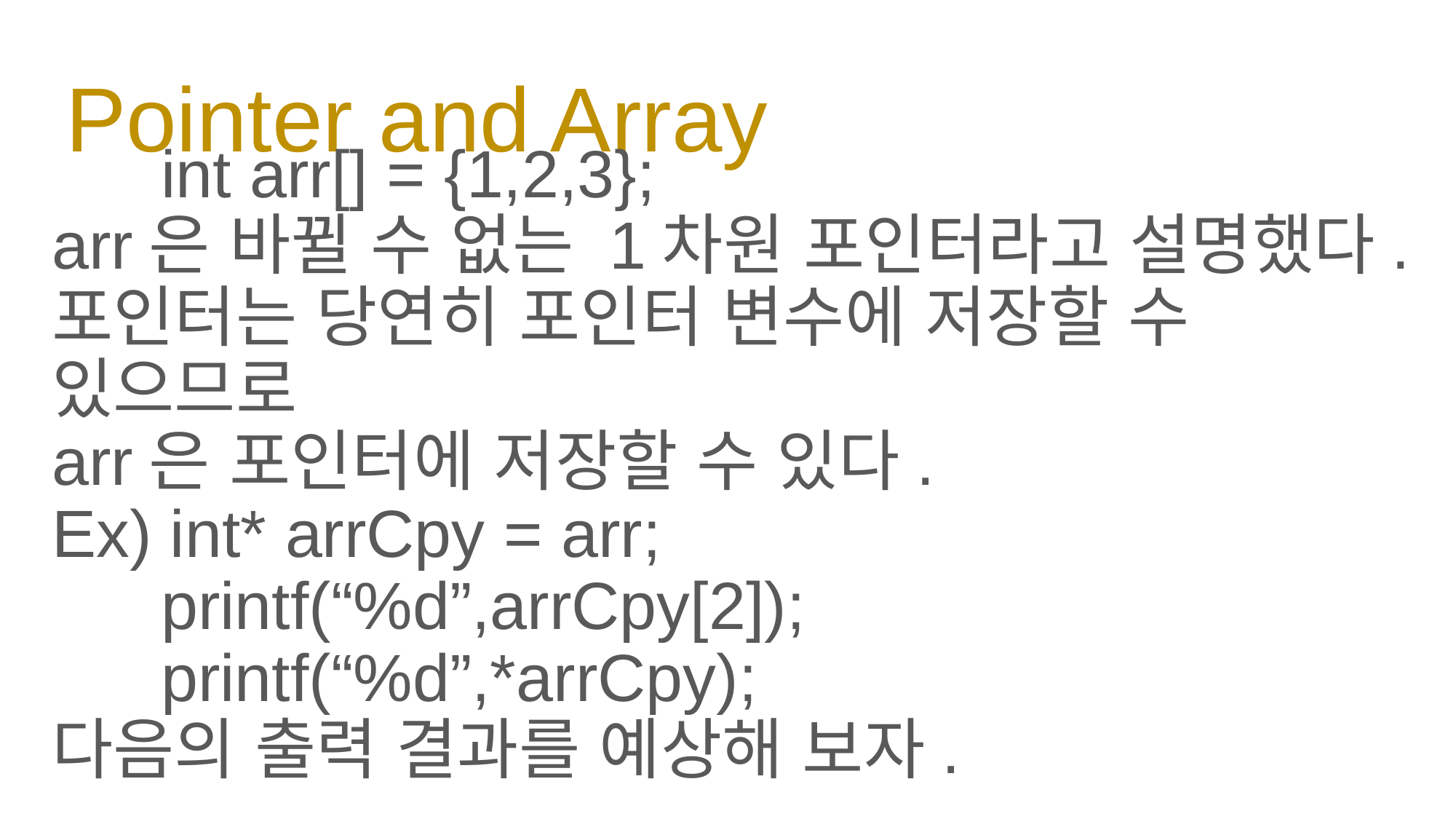

# Pointer and Array
	int arr[] = {1,2,3};
arr은 바뀔 수 없는 1차원 포인터라고 설명했다.
포인터는 당연히 포인터 변수에 저장할 수 있으므로
arr은 포인터에 저장할 수 있다.
Ex) int* arrCpy = arr;
	printf(“%d”,arrCpy[2]);
	printf(“%d”,*arrCpy);
다음의 출력 결과를 예상해 보자.